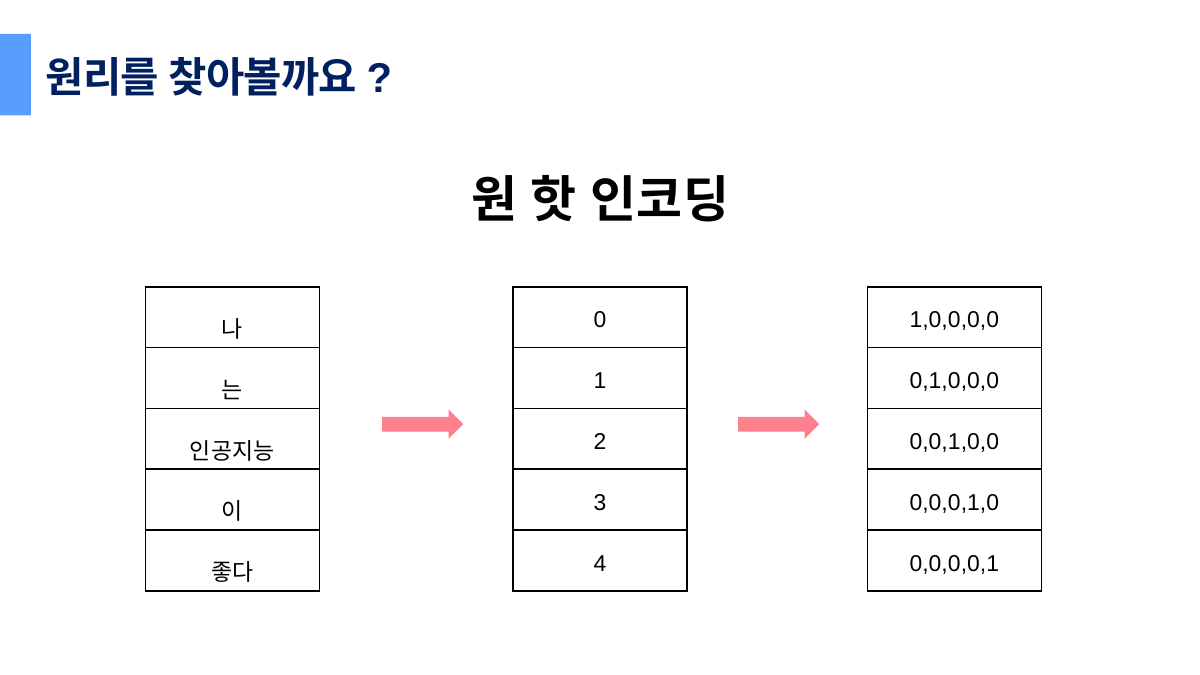

원리를 찾아볼까요?
원 핫 인코딩
| 나 |
| --- |
| 는 |
| 인공지능 |
| 이 |
| 좋다 |
| 0 |
| --- |
| 1 |
| 2 |
| 3 |
| 4 |
| 1,0,0,0,0 |
| --- |
| 0,1,0,0,0 |
| 0,0,1,0,0 |
| 0,0,0,1,0 |
| 0,0,0,0,1 |